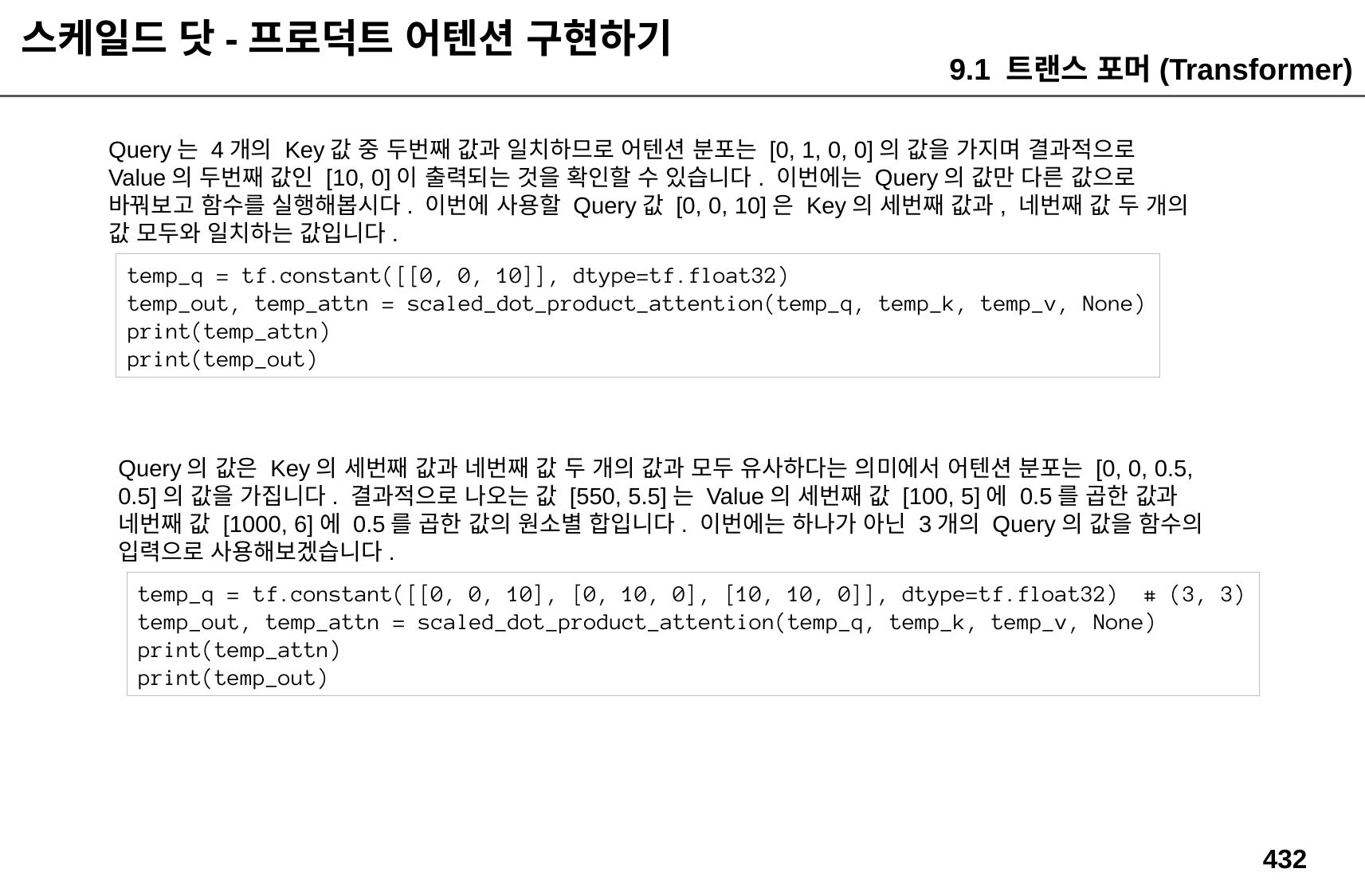

스케일드 닷-프로덕트 어텐션 구현하기
9.1 트랜스 포머(Transformer)
Query는 4개의 Key값 중 두번째 값과 일치하므로 어텐션 분포는 [0, 1, 0, 0]의 값을 가지며 결과적으로 Value의 두번째 값인 [10, 0]이 출력되는 것을 확인할 수 있습니다. 이번에는 Query의 값만 다른 값으로 바꿔보고 함수를 실행해봅시다. 이번에 사용할 Query값 [0, 0, 10]은 Key의 세번째 값과, 네번째 값 두 개의 값 모두와 일치하는 값입니다.
temp_q = tf.constant([[0, 0, 10]], dtype=tf.float32)
temp_out, temp_attn = scaled_dot_product_attention(temp_q, temp_k, temp_v, None)
print(temp_attn)
print(temp_out)
Query의 값은 Key의 세번째 값과 네번째 값 두 개의 값과 모두 유사하다는 의미에서 어텐션 분포는 [0, 0, 0.5, 0.5]의 값을 가집니다. 결과적으로 나오는 값 [550, 5.5]는 Value의 세번째 값 [100, 5]에 0.5를 곱한 값과 네번째 값 [1000, 6]에 0.5를 곱한 값의 원소별 합입니다. 이번에는 하나가 아닌 3개의 Query의 값을 함수의 입력으로 사용해보겠습니다.
temp_q = tf.constant([[0, 0, 10], [0, 10, 0], [10, 10, 0]], dtype=tf.float32)  # (3, 3)
temp_out, temp_attn = scaled_dot_product_attention(temp_q, temp_k, temp_v, None)
print(temp_attn)
print(temp_out)